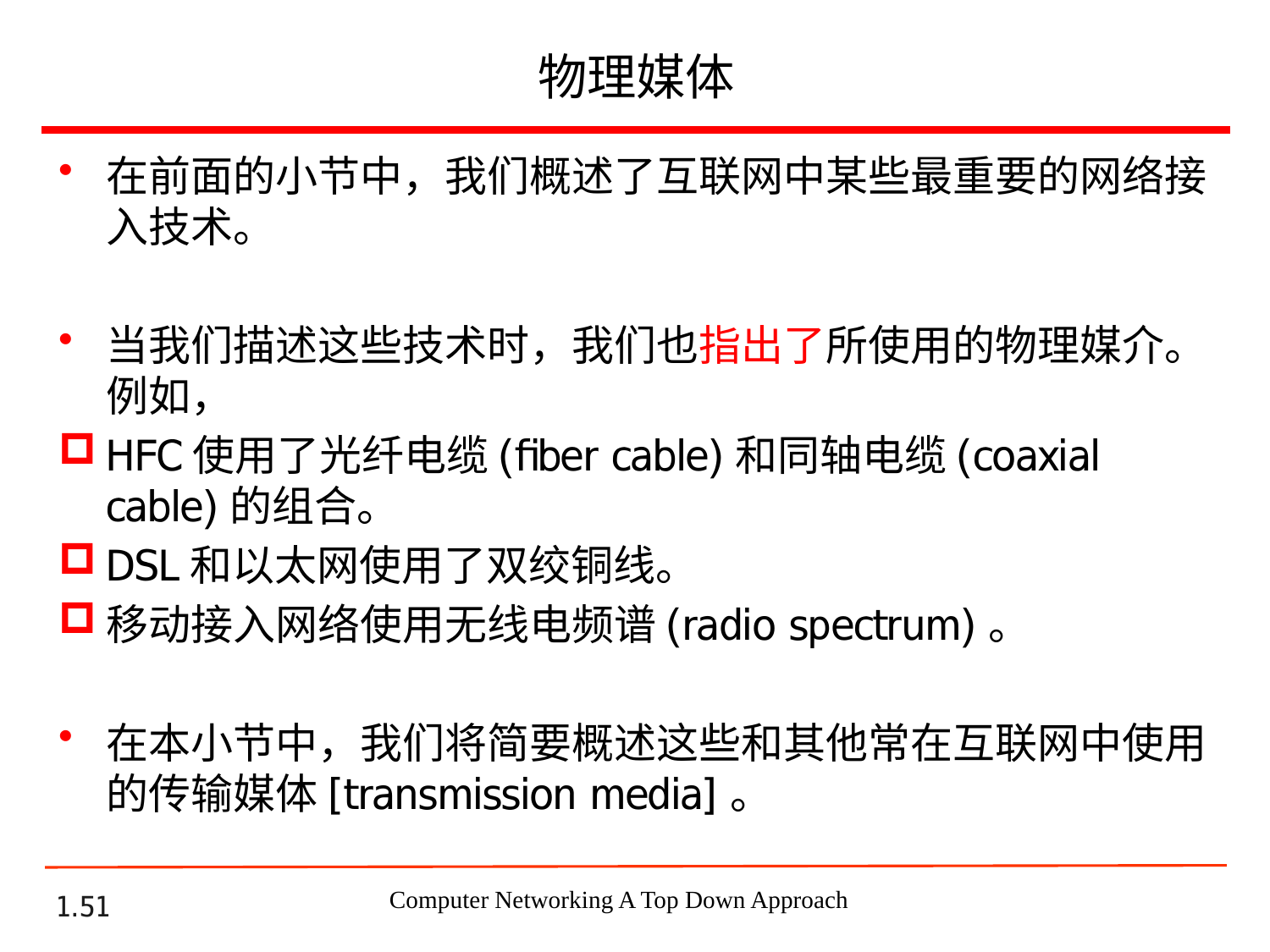

# 物理媒体
在前面的小节中，我们概述了互联网中某些最重要的网络接入技术。

当我们描述这些技术时，我们也指出了所使用的物理媒介。例如，
HFC使用了光纤电缆(fiber cable)和同轴电缆(coaxial cable)的组合。
DSL和以太网使用了双绞铜线。
移动接入网络使用无线电频谱(radio spectrum)。

在本小节中，我们将简要概述这些和其他常在互联网中使用的传输媒体[transmission media]。